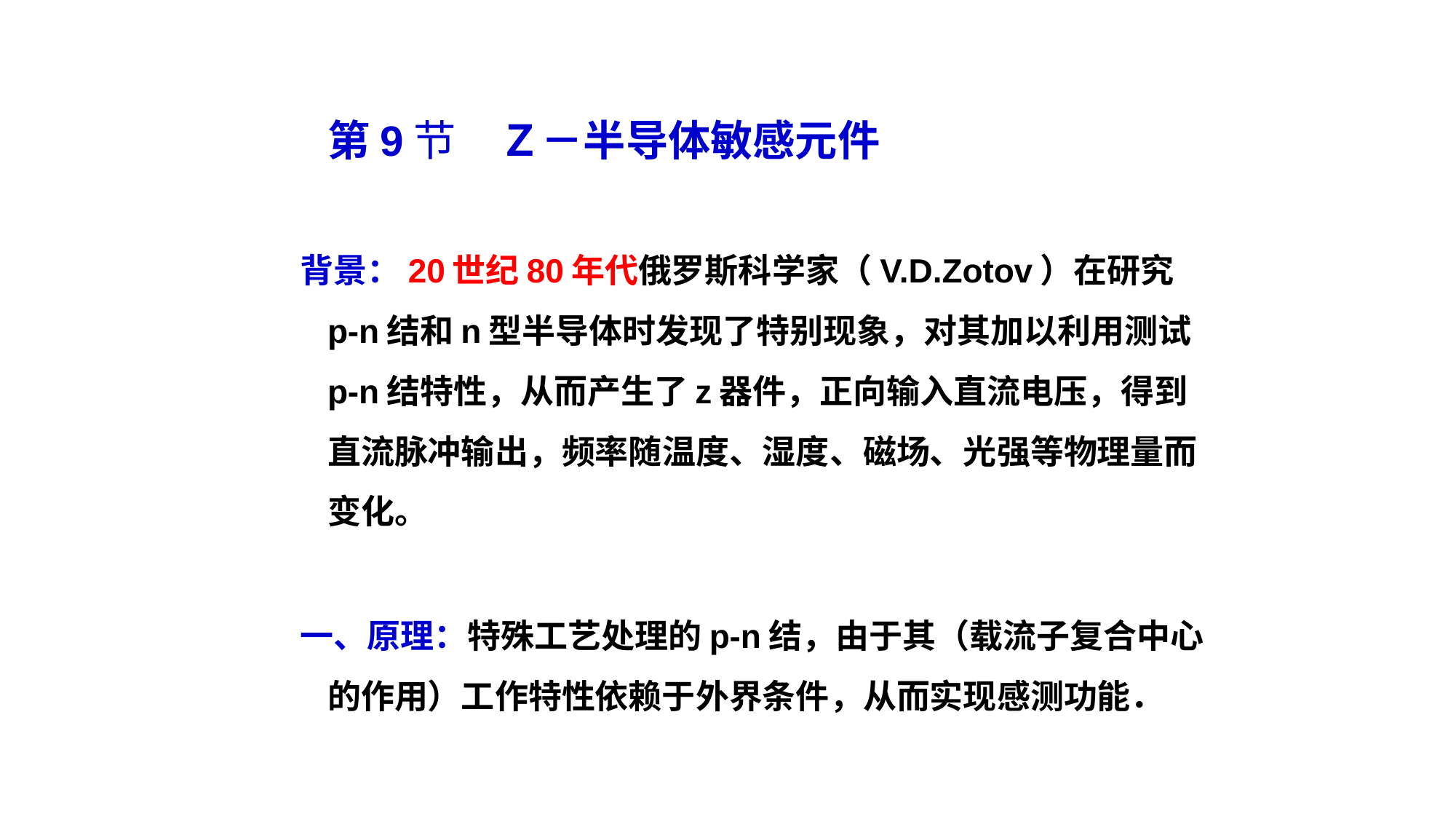

第9节　Ｚ－半导体敏感元件
背景：20世纪80年代俄罗斯科学家（V.D.Zotov）在研究p-n结和n型半导体时发现了特别现象，对其加以利用测试p-n结特性，从而产生了z器件，正向输入直流电压，得到直流脉冲输出，频率随温度、湿度、磁场、光强等物理量而变化。

一、原理：特殊工艺处理的p-n结，由于其（载流子复合中心的作用）工作特性依赖于外界条件，从而实现感测功能．